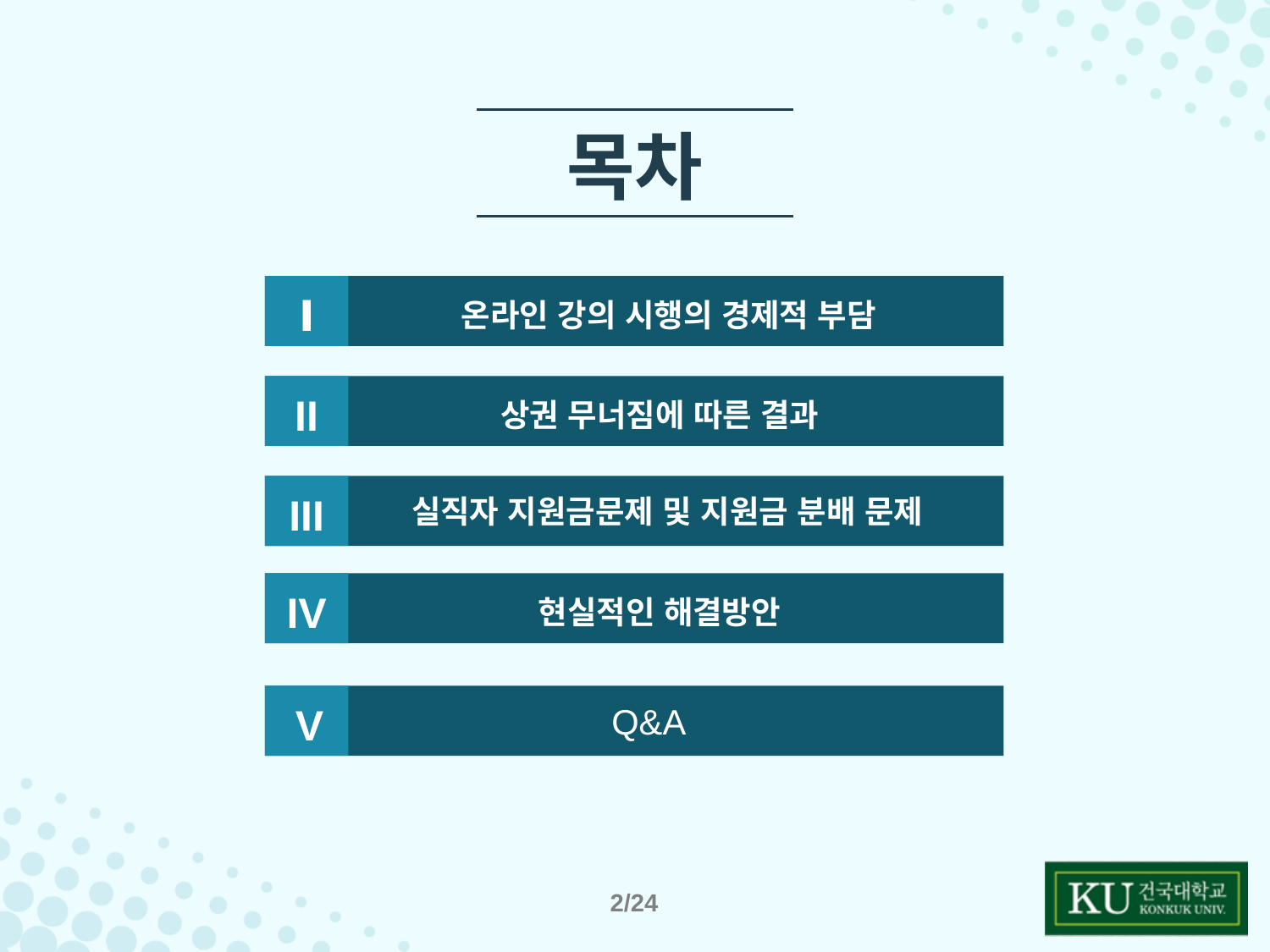

목차

Ⅰ
     온라인 강의 시행의 경제적 부담

II
          상권 무너짐에 따른 결과

III
     실직자 지원금문제 및 지원금 분배 문제

IV
              현실적인 해결방안

2/24
   Q&A

V